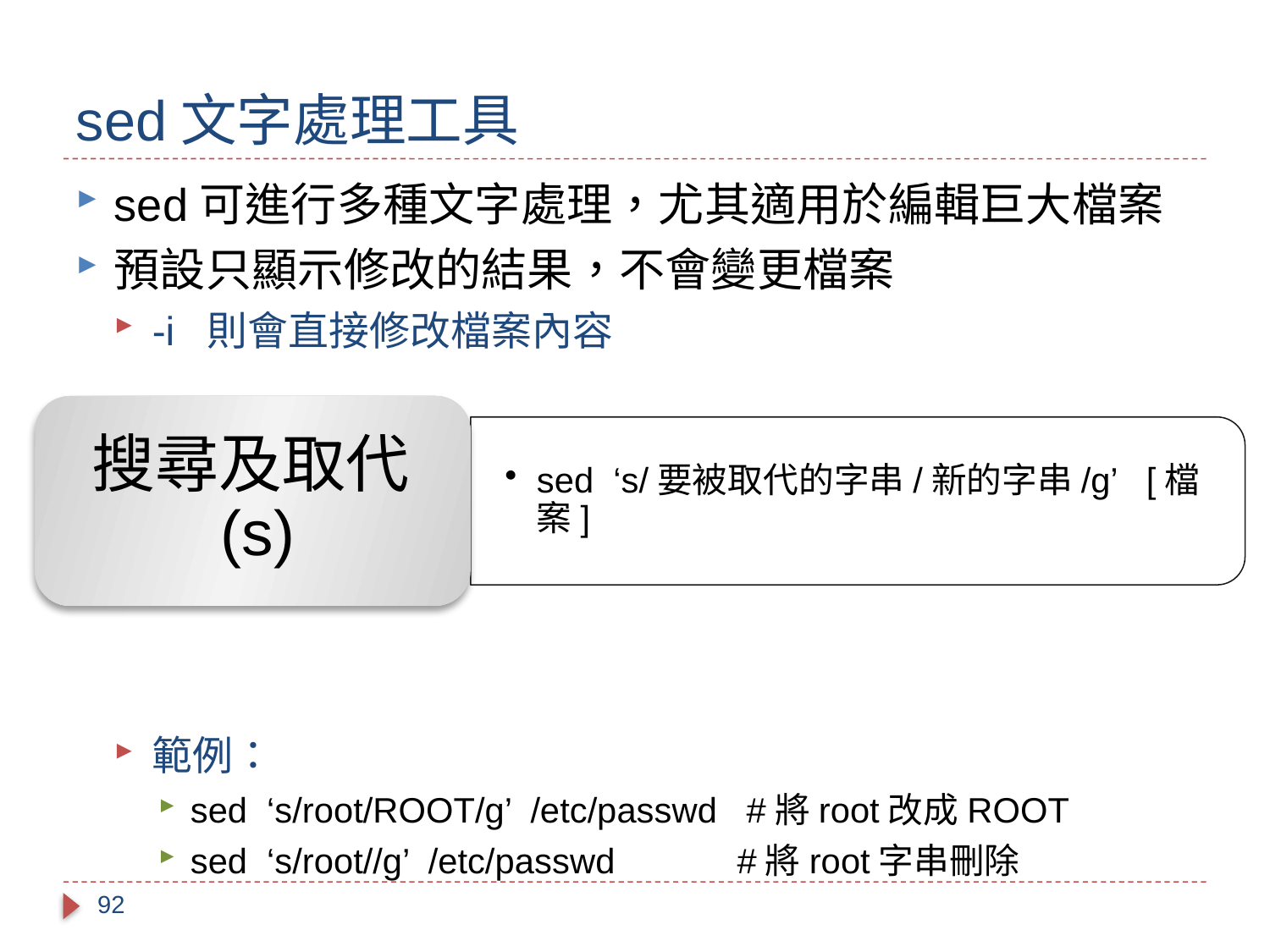

# sed文字處理工具
sed可進行多種文字處理，尤其適用於編輯巨大檔案
預設只顯示修改的結果，不會變更檔案
-i  則會直接修改檔案內容

範例：
sed  ‘s/root/ROOT/g’  /etc/passwd   #將root改成ROOT
sed  ‘s/root//g’  /etc/passwd 	    #將root字串刪除
sed  ‘s/要被取代的字串/新的字串/g’   [檔案]
搜尋及取代(s)
92